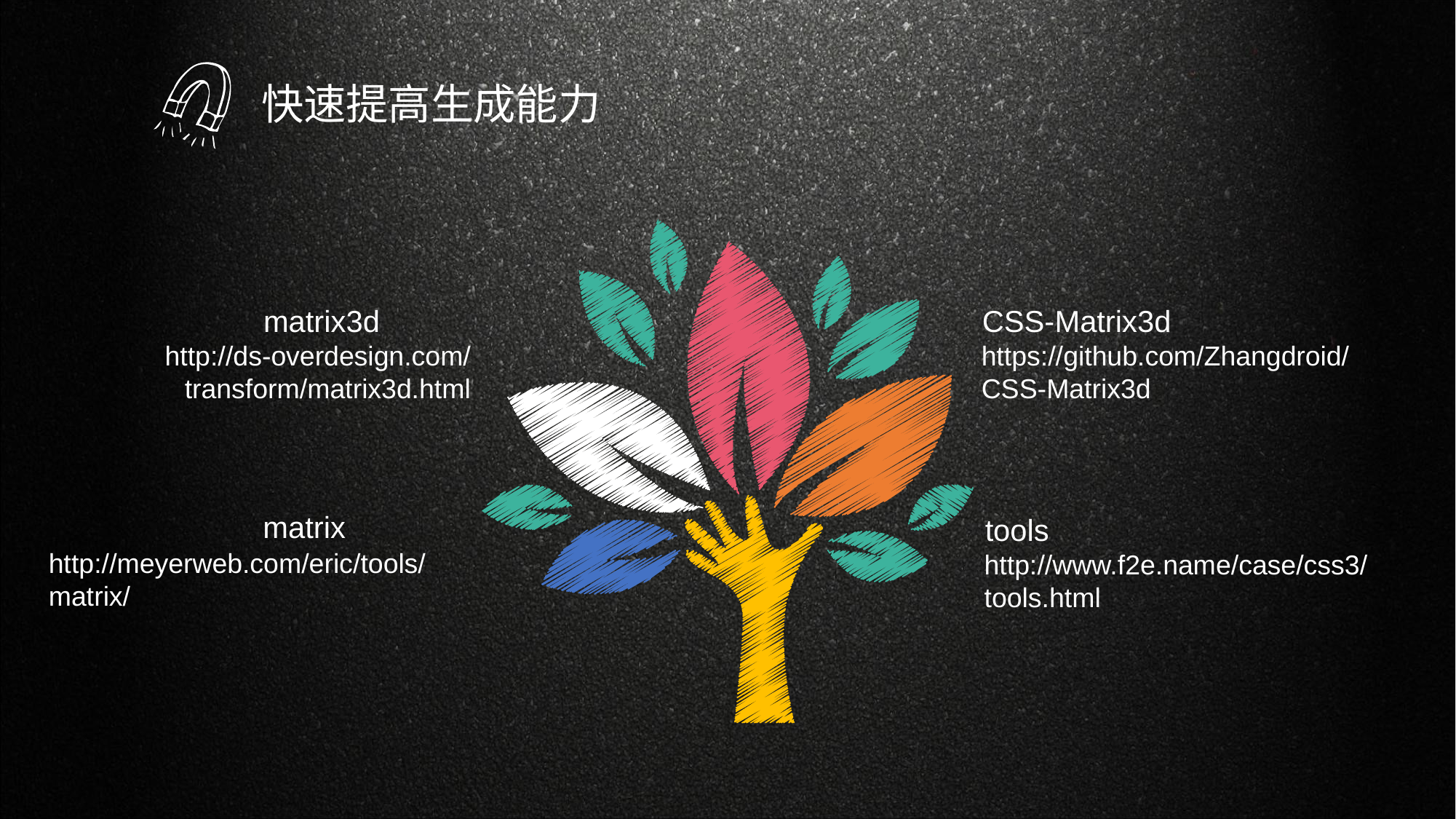

快速提高生成能力

 matrix3d
http://ds-overdesign.com/transform/matrix3d.html
CSS-Matrix3d
https://github.com/Zhangdroid/CSS-Matrix3d

matrix
http://meyerweb.com/eric/tools/matrix/
tools
http://www.f2e.name/case/css3/tools.html